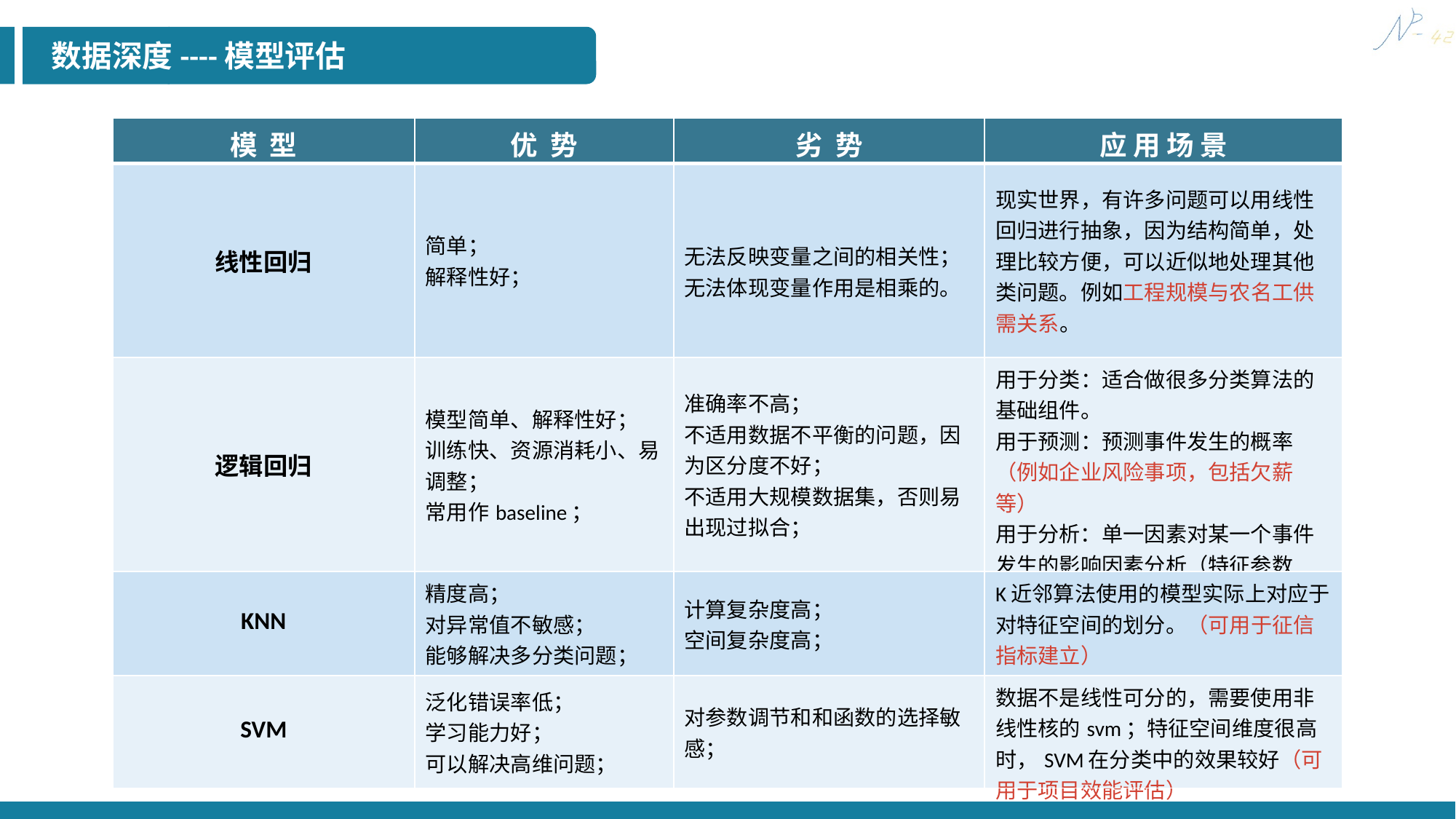

数据深度----模型评估
| 模 型 | 优 势 | 劣 势 | 应 用 场 景 |
| --- | --- | --- | --- |
| 线性回归 | 简单； 解释性好； | 无法反映变量之间的相关性； 无法体现变量作用是相乘的。 | 现实世界，有许多问题可以用线性回归进行抽象，因为结构简单，处理比较方便，可以近似地处理其他类问题。例如工程规模与农名工供需关系。 |
| 逻辑回归 | 模型简单、解释性好； 训练快、资源消耗小、易调整； 常用作baseline； | 准确率不高； 不适用数据不平衡的问题，因为区分度不好； 不适用大规模数据集，否则易出现过拟合； | 用于分类：适合做很多分类算法的基础组件。 用于预测：预测事件发生的概率（例如企业风险事项，包括欠薪等） 用于分析：单一因素对某一个事件发生的影响因素分析（特征参数值）。 |
| KNN | 精度高； 对异常值不敏感； 能够解决多分类问题； | 计算复杂度高； 空间复杂度高； | K近邻算法使用的模型实际上对应于对特征空间的划分。（可用于征信指标建立） |
| SVM | 泛化错误率低； 学习能力好； 可以解决高维问题； | 对参数调节和和函数的选择敏感； | 数据不是线性可分的，需要使用非线性核的svm；特征空间维度很高时，SVM在分类中的效果较好（可用于项目效能评估） |